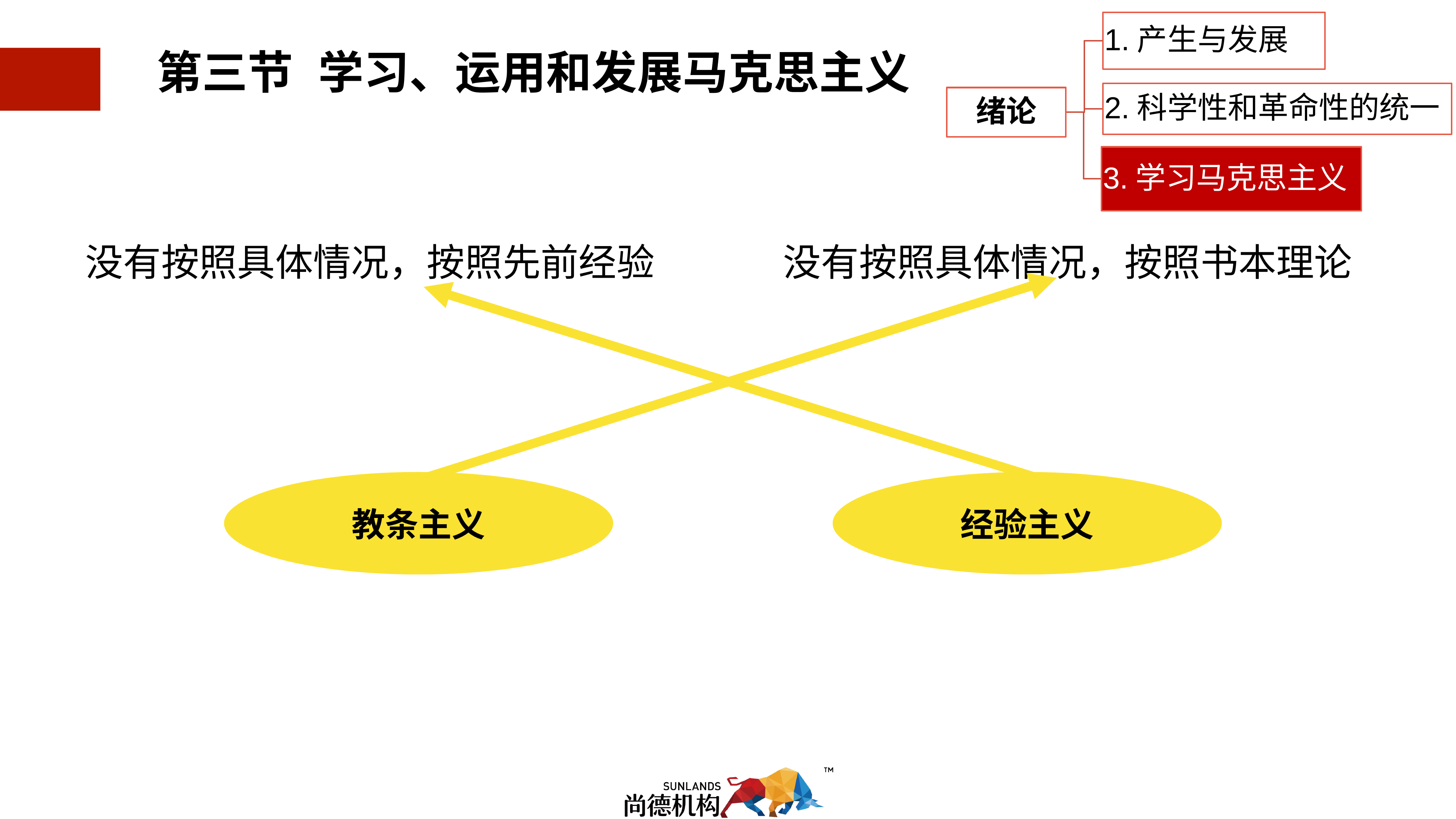

绪论
1.产生与发展
2.科学性和革命性的统一
3.学习马克思主义
第三节  学习、运用和发展马克思主义
没有按照具体情况，按照先前经验
没有按照具体情况，按照书本理论

教条主义
经验主义